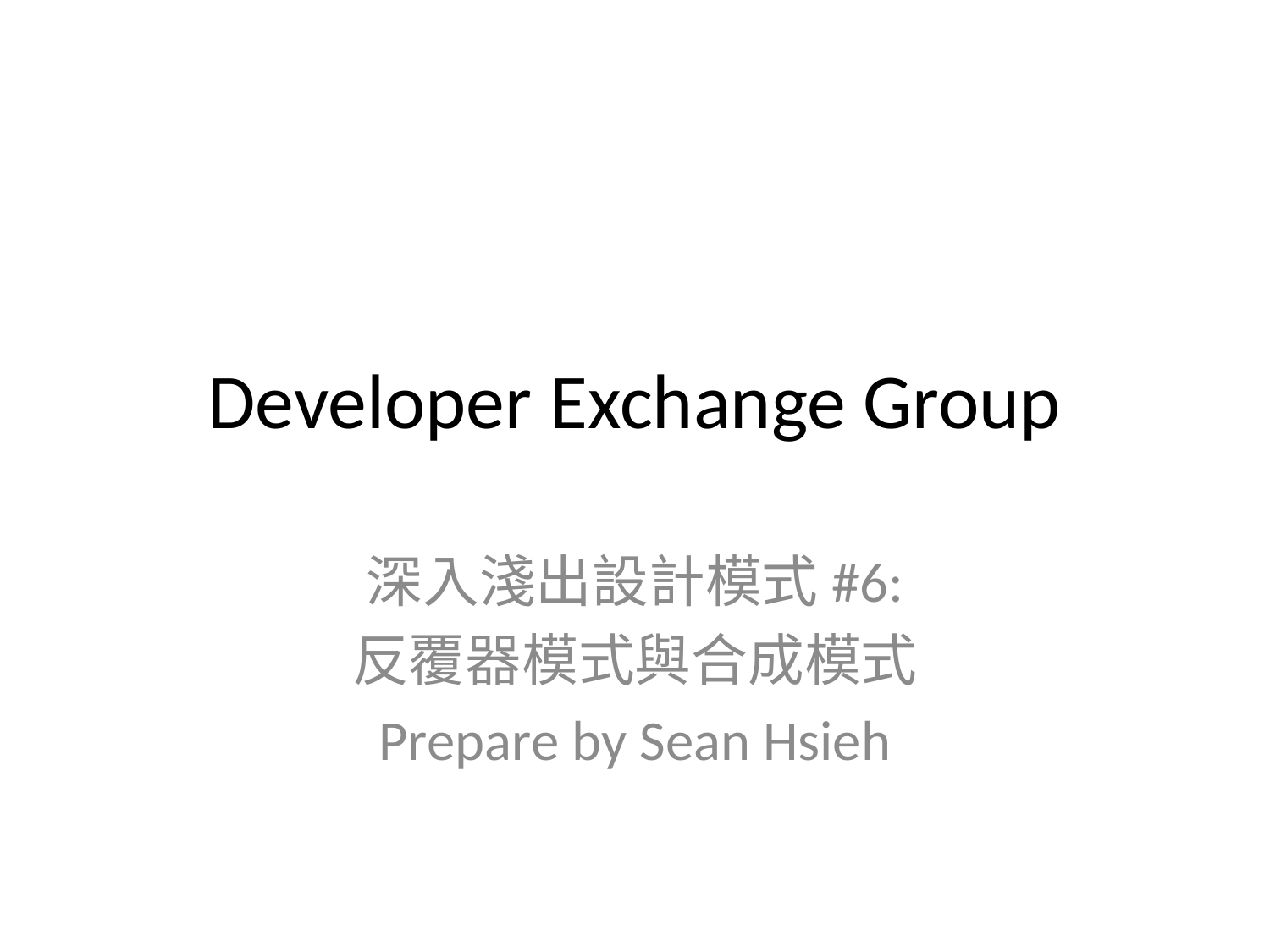

# Developer Exchange Group
深入淺出設計模式#6:
反覆器模式與合成模式
Prepare by Sean Hsieh